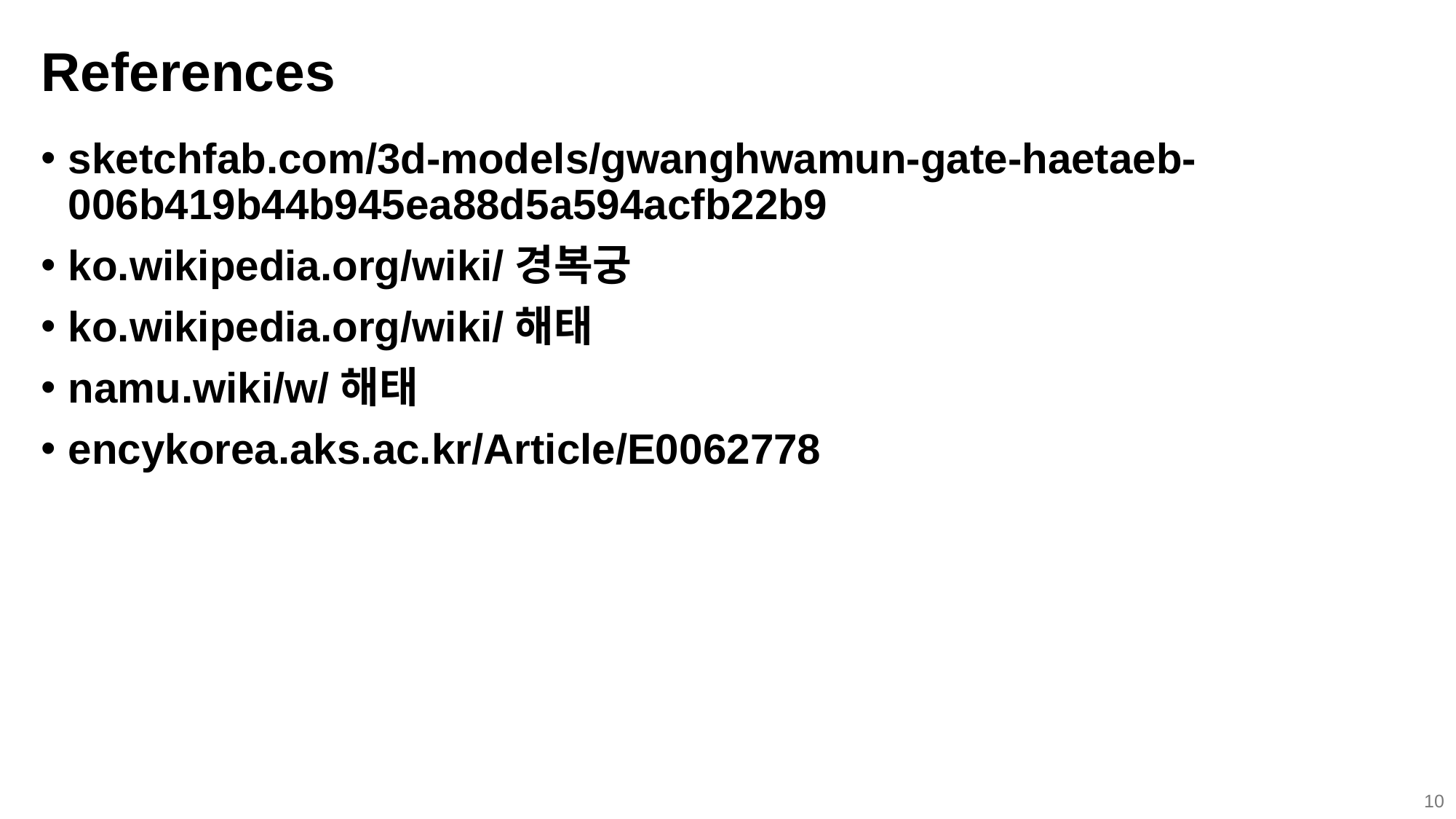

References
sketchfab.com/3d-models/gwanghwamun-gate-haetaeb-006b419b44b945ea88d5a594acfb22b9
ko.wikipedia.org/wiki/경복궁
ko.wikipedia.org/wiki/해태
namu.wiki/w/해태
encykorea.aks.ac.kr/Article/E0062778
10